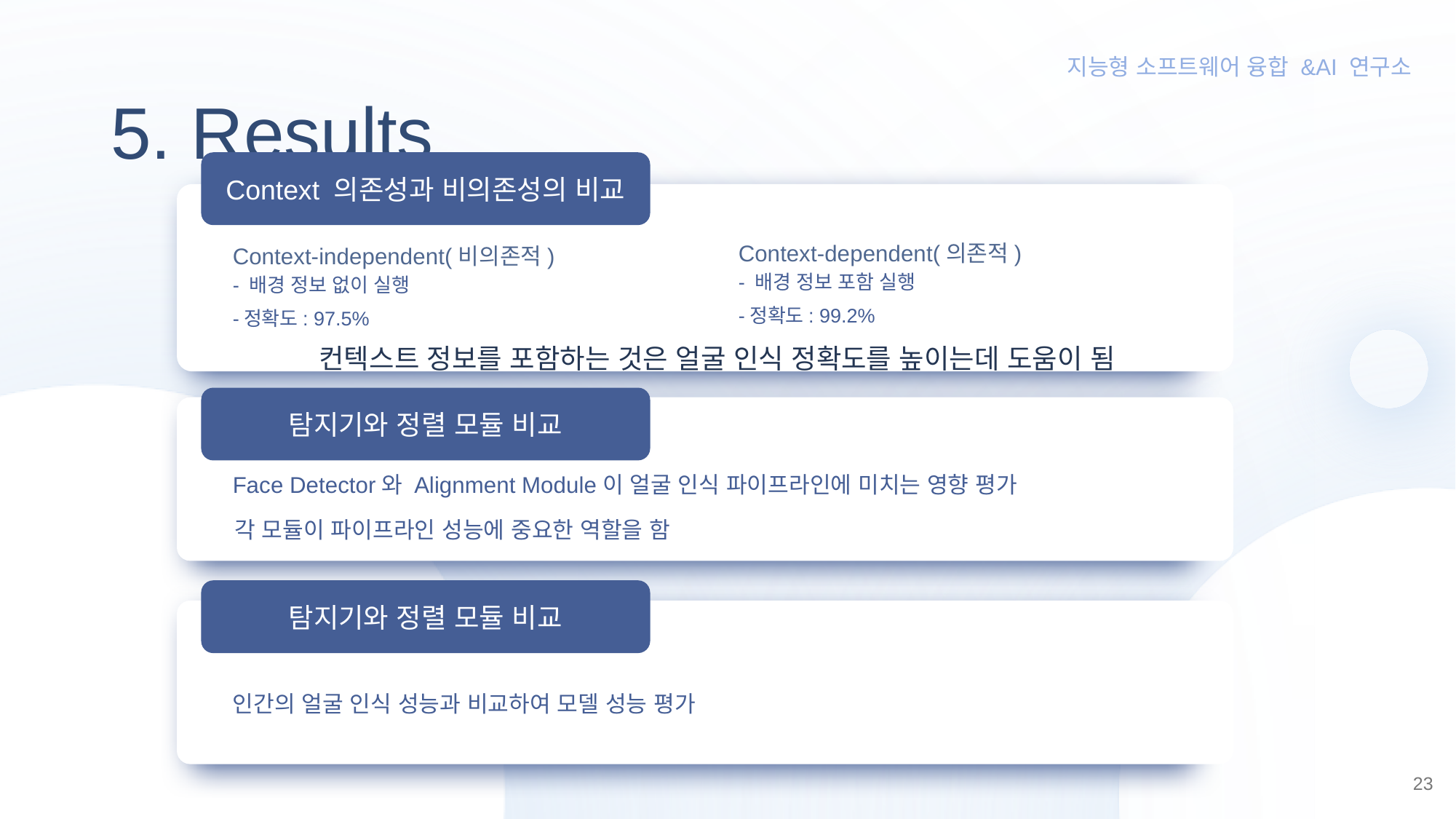

5. Results
Context 의존성과 비의존성의 비교

Context-dependent(의존적)
Context-independent(비의존적)
- 배경 정보 포함 실행
- 배경 정보 없이 실행
-정확도: 99.2%
-정확도: 97.5%
컨텍스트 정보를 포함하는 것은 얼굴 인식 정확도를 높이는데 도움이 됨
탐지기와 정렬 모듈 비교

Face Detector와 Alignment Module이 얼굴 인식 파이프라인에 미치는 영향 평가
각 모듈이 파이프라인 성능에 중요한 역할을 함
탐지기와 정렬 모듈 비교

인간의 얼굴 인식 성능과 비교하여 모델 성능 평가
23